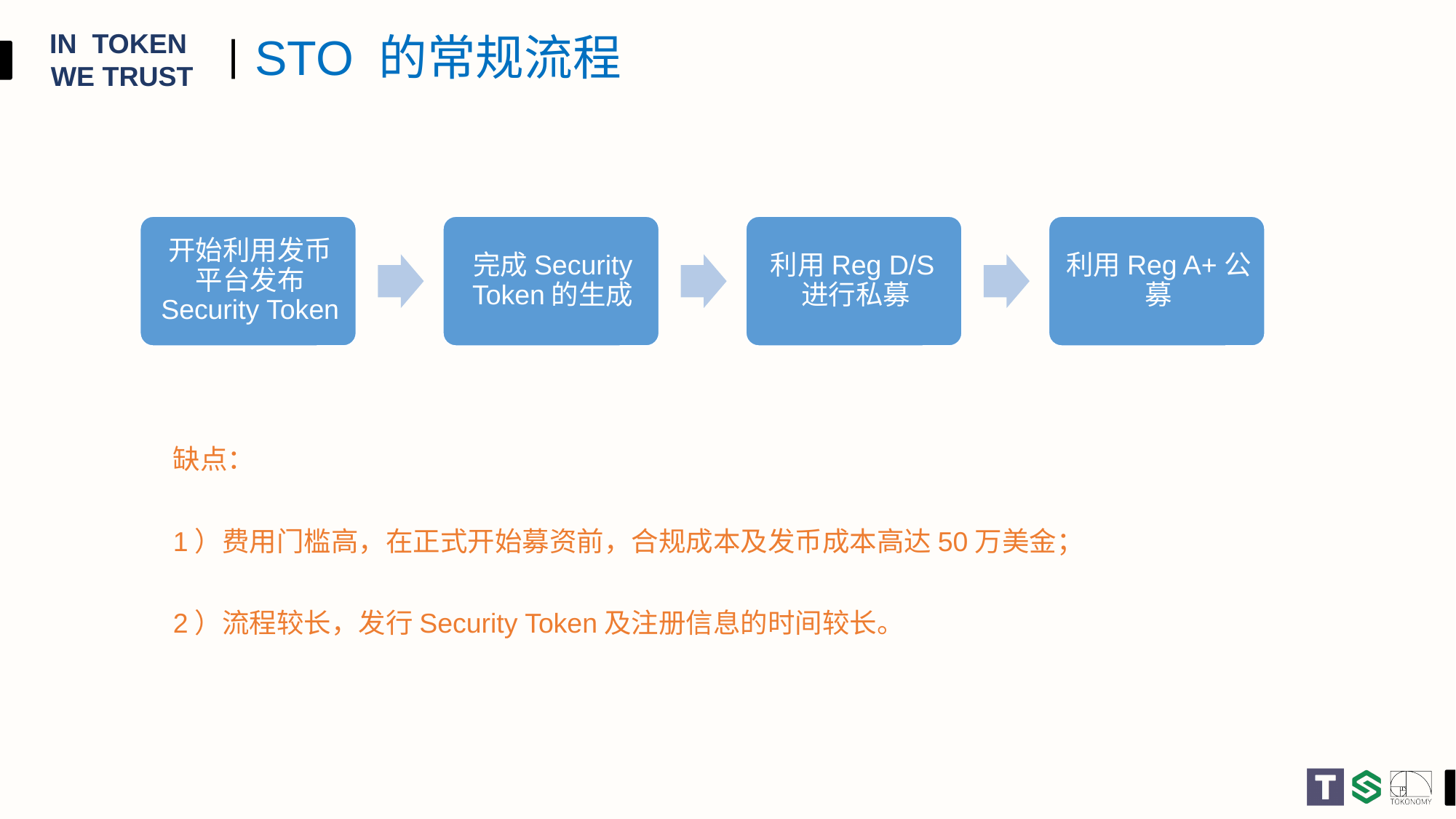

# STO 的常规流程
开始利用发币平台发布 Security Token

完成Security Token的生成

利用Reg D/S进行私募

利用Reg A+公募
缺点：
1）费用门槛高，在正式开始募资前，合规成本及发币成本高达50万美金；
2）流程较长，发行Security Token及注册信息的时间较长。